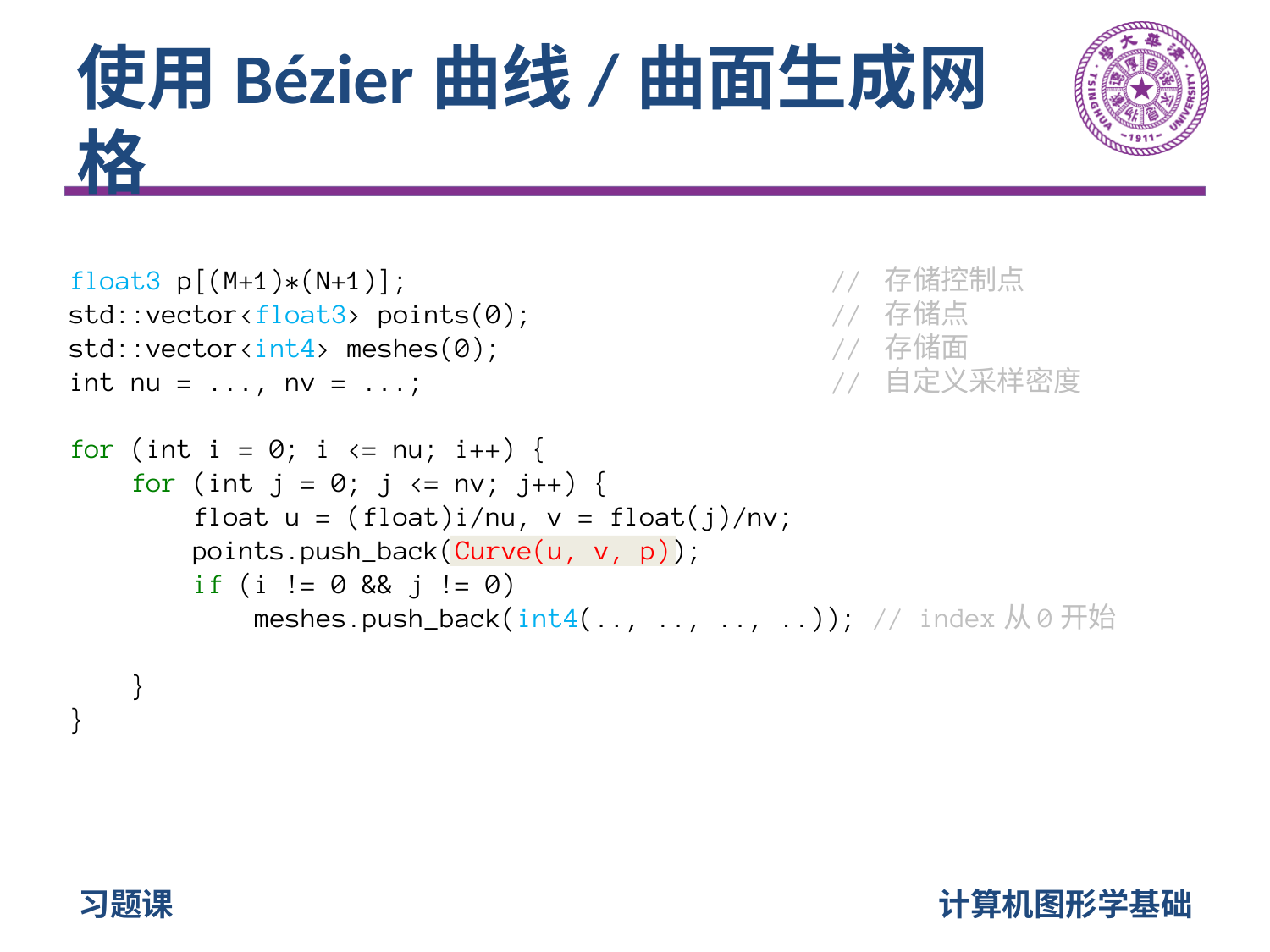

# 使用Bézier曲线/曲面生成网格
float3 p[(M+1)*(N+1)];                  		// 存储控制点
std::vector<float3> points(0);          		// 存储点
std::vector<int4> meshes(0);            		// 存储面
int nu = ..., nv = ...;                 		// 自定义采样密度

for (int i = 0; i <= nu; i++) {
    for (int j = 0; j <= nv; j++) {
        float u = (float)i/nu, v = float(j)/nv;
        points.push_back(Curve(u, v, p));
        if (i != 0 && j != 0)
            meshes.push_back(int4(.., .., .., ..)); // index从0开始

    }
}